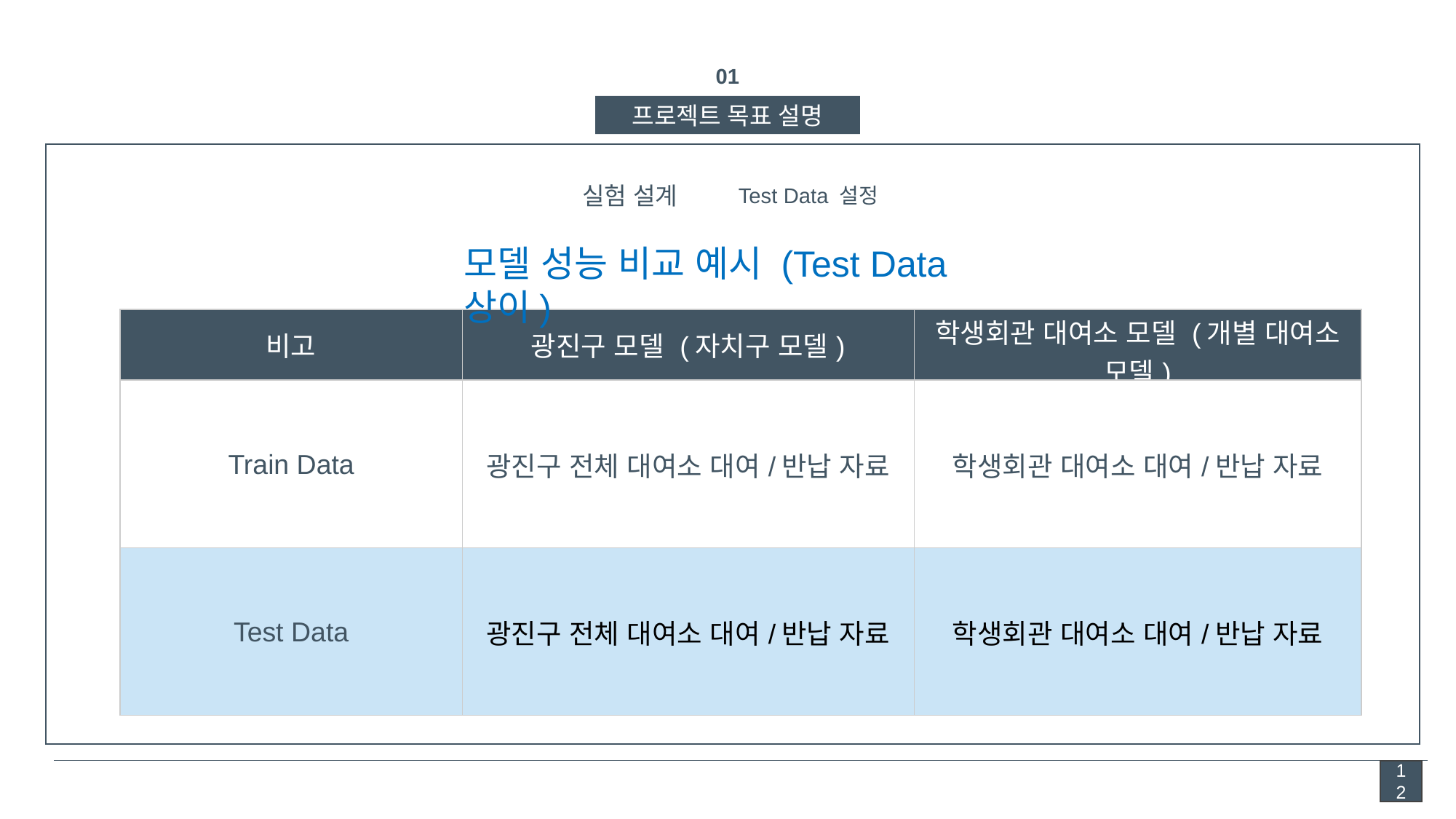

01
프로젝트 목표 설명

실험 설계
Test Data 설정
모델 성능 비교 예시 (Test Data 상이)
| 비고 | 광진구 모델 (자치구 모델) | 학생회관 대여소 모델 (개별 대여소 모델) |
| --- | --- | --- |
| Train Data | 광진구 전체 대여소 대여/반납 자료 | 학생회관 대여소 대여/반납 자료 |
| Test Data | 광진구 전체 대여소 대여/반납 자료 | 학생회관 대여소 대여/반납 자료 |
12